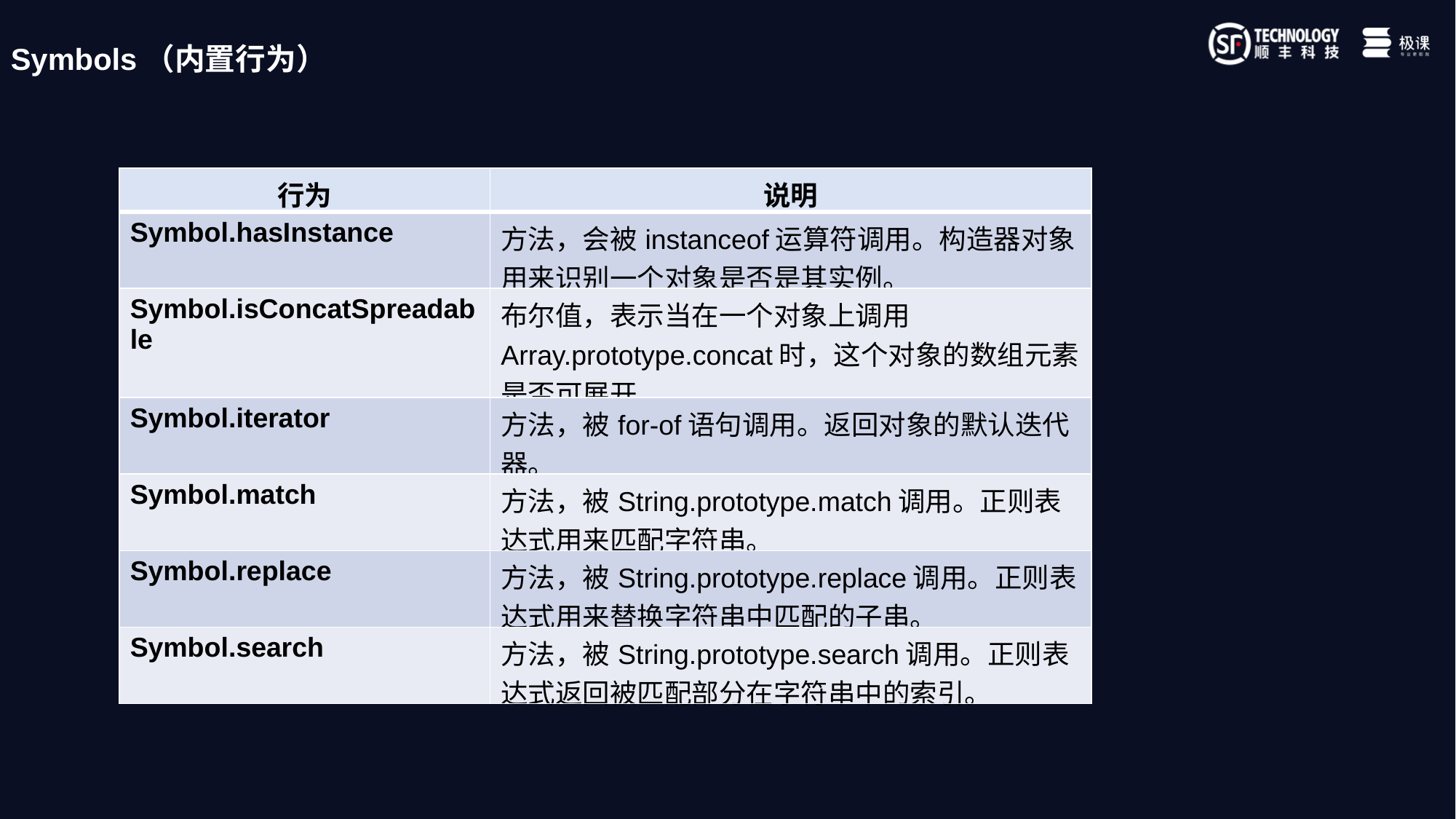

Symbols（内置行为）
| 行为 | 说明 |
| --- | --- |
| Symbol.hasInstance | 方法，会被instanceof运算符调用。构造器对象用来识别一个对象是否是其实例。 |
| Symbol.isConcatSpreadable | 布尔值，表示当在一个对象上调用Array.prototype.concat时，这个对象的数组元素是否可展开。 |
| Symbol.iterator | 方法，被for-of语句调用。返回对象的默认迭代器。 |
| Symbol.match | 方法，被String.prototype.match调用。正则表达式用来匹配字符串。 |
| Symbol.replace | 方法，被String.prototype.replace调用。正则表达式用来替换字符串中匹配的子串。 |
| Symbol.search | 方法，被String.prototype.search调用。正则表达式返回被匹配部分在字符串中的索引。 |